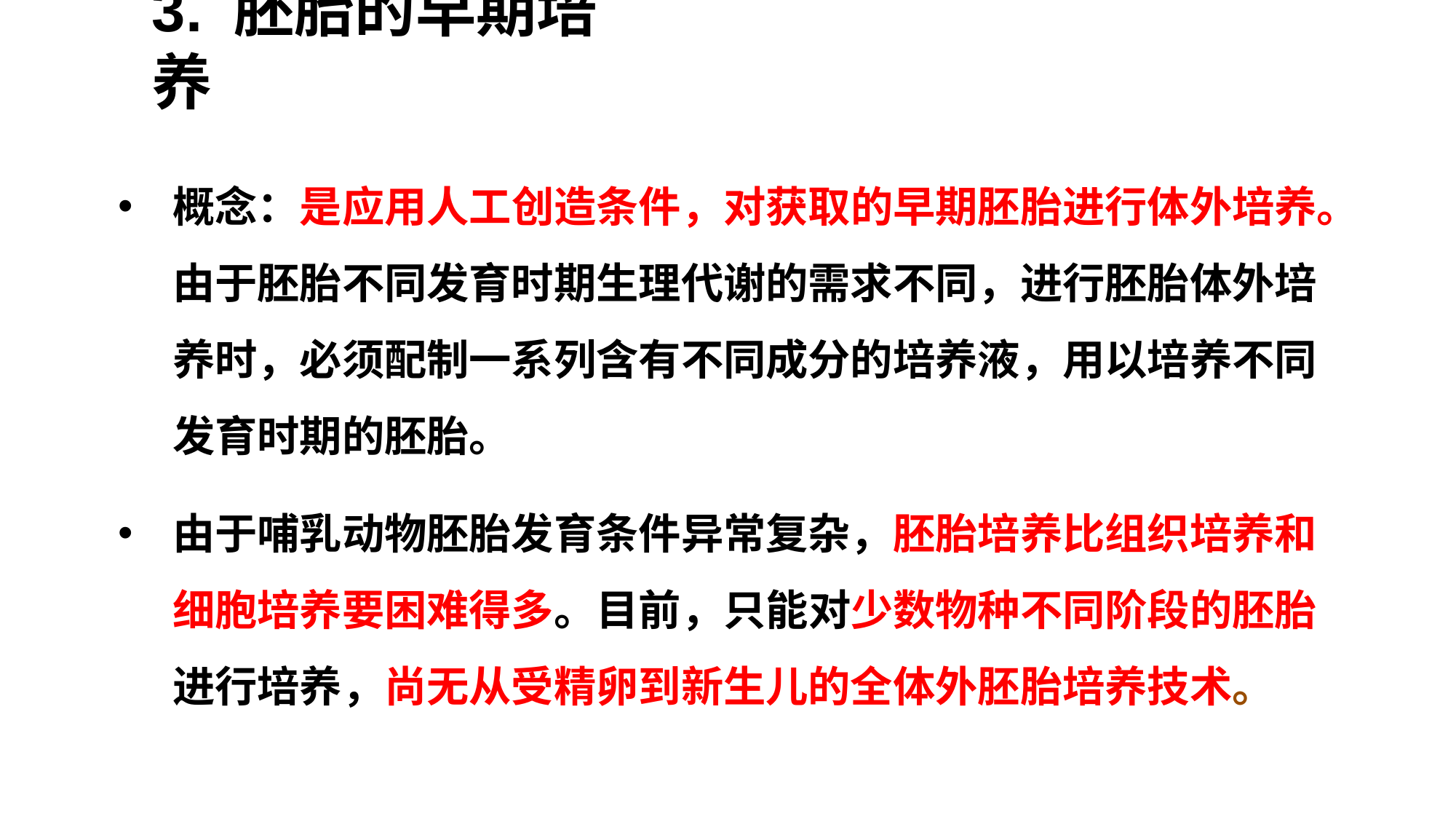

3. 胚胎的早期培养

概念：是应用人工创造条件，对获取的早期胚胎进行体外培养。由于胚胎不同发育时期生理代谢的需求不同，进行胚胎体外培养时，必须配制一系列含有不同成分的培养液，用以培养不同发育时期的胚胎。
由于哺乳动物胚胎发育条件异常复杂，胚胎培养比组织培养和细胞培养要困难得多。目前，只能对少数物种不同阶段的胚胎进行培养，尚无从受精卵到新生儿的全体外胚胎培养技术。